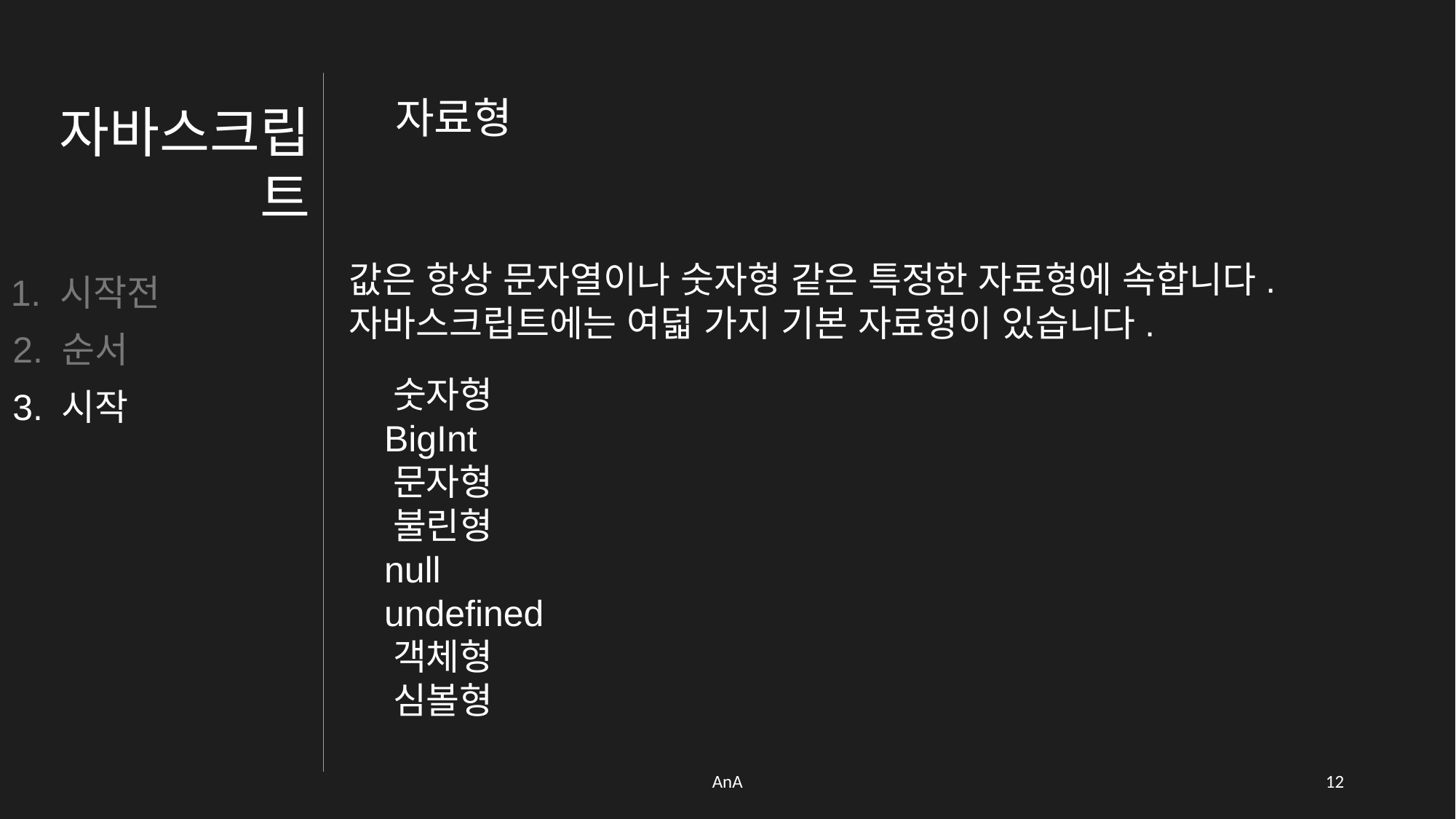

자료형
자바스크립트
값은 항상 문자열이나 숫자형 같은 특정한 자료형에 속합니다.
자바스크립트에는 여덟 가지 기본 자료형이 있습니다.
1. 시작전
2. 순서
 숫자형
 BigInt
 문자형
 불린형
 null
 undefined
 객체형
 심볼형
3. 시작
AnA
12